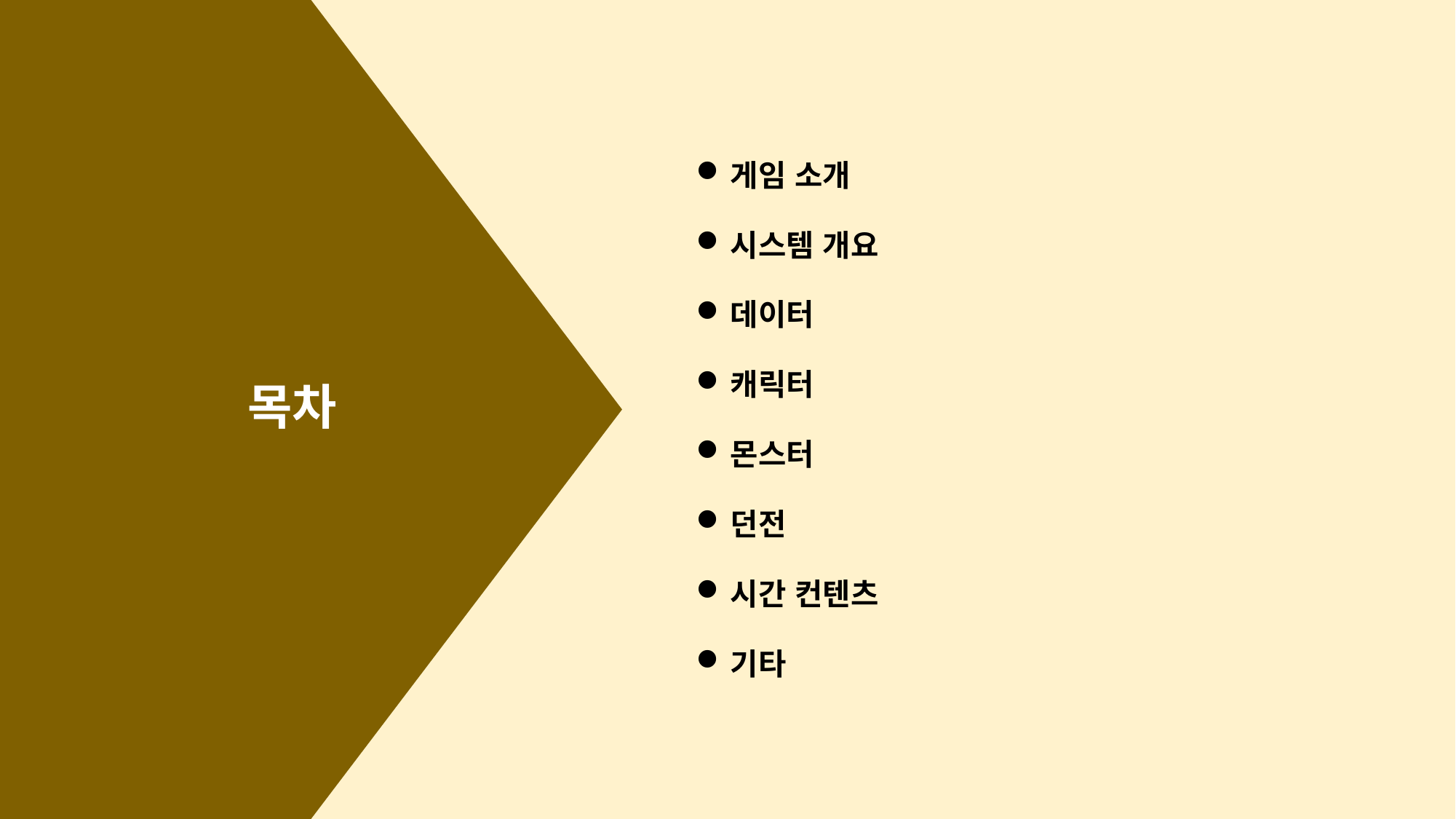

게임 소개
시스템 개요
데이터
캐릭터
몬스터
던전
시간 컨텐츠
기타
# 목차